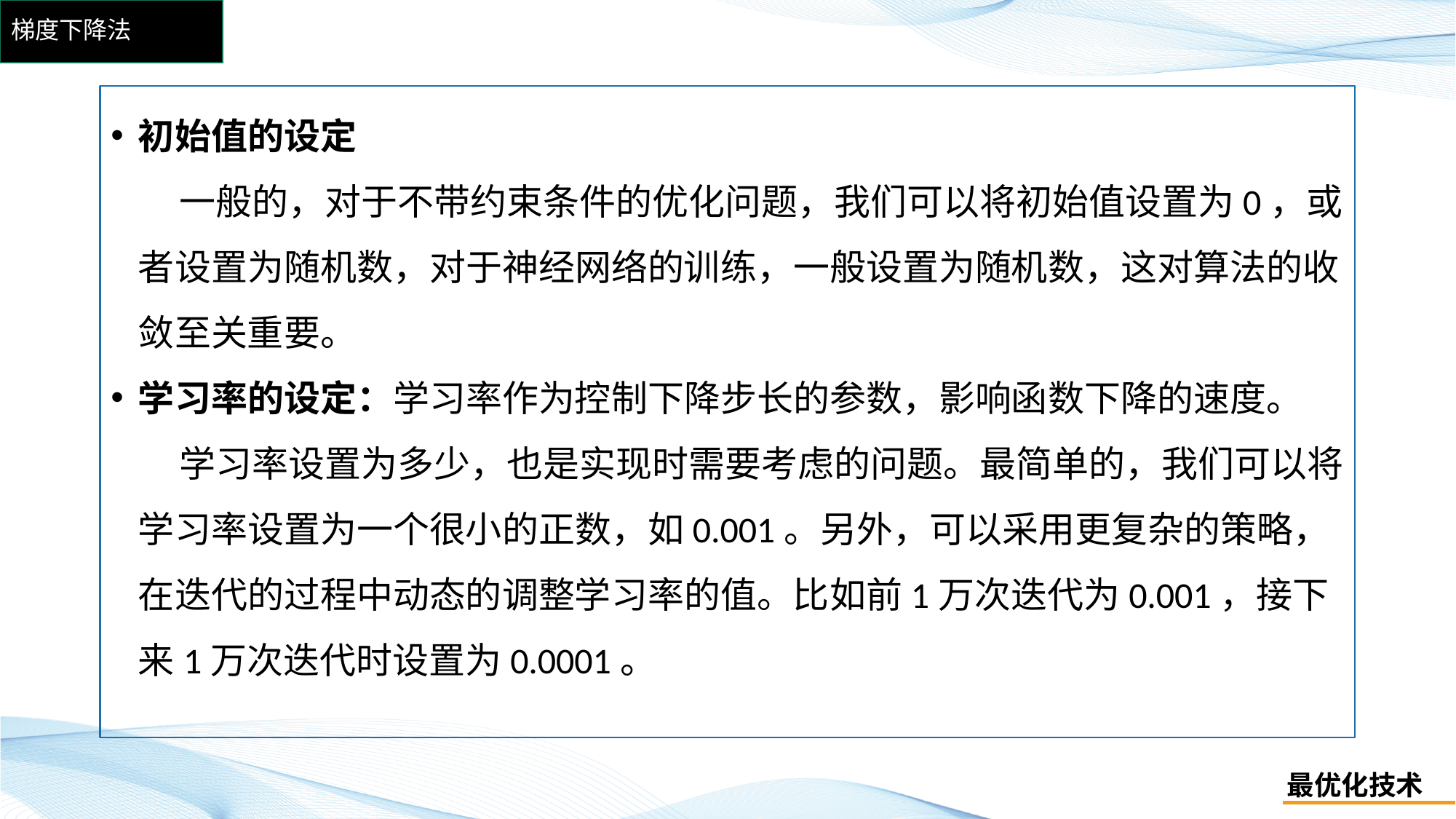

# 梯度下降法
初始值的设定
     一般的，对于不带约束条件的优化问题，我们可以将初始值设置为0，或者设置为随机数，对于神经网络的训练，一般设置为随机数，这对算法的收敛至关重要。
学习率的设定：学习率作为控制下降步长的参数，影响函数下降的速度。
     学习率设置为多少，也是实现时需要考虑的问题。最简单的，我们可以将学习率设置为一个很小的正数，如0.001。另外，可以采用更复杂的策略，在迭代的过程中动态的调整学习率的值。比如前1万次迭代为0.001，接下来1万次迭代时设置为0.0001。